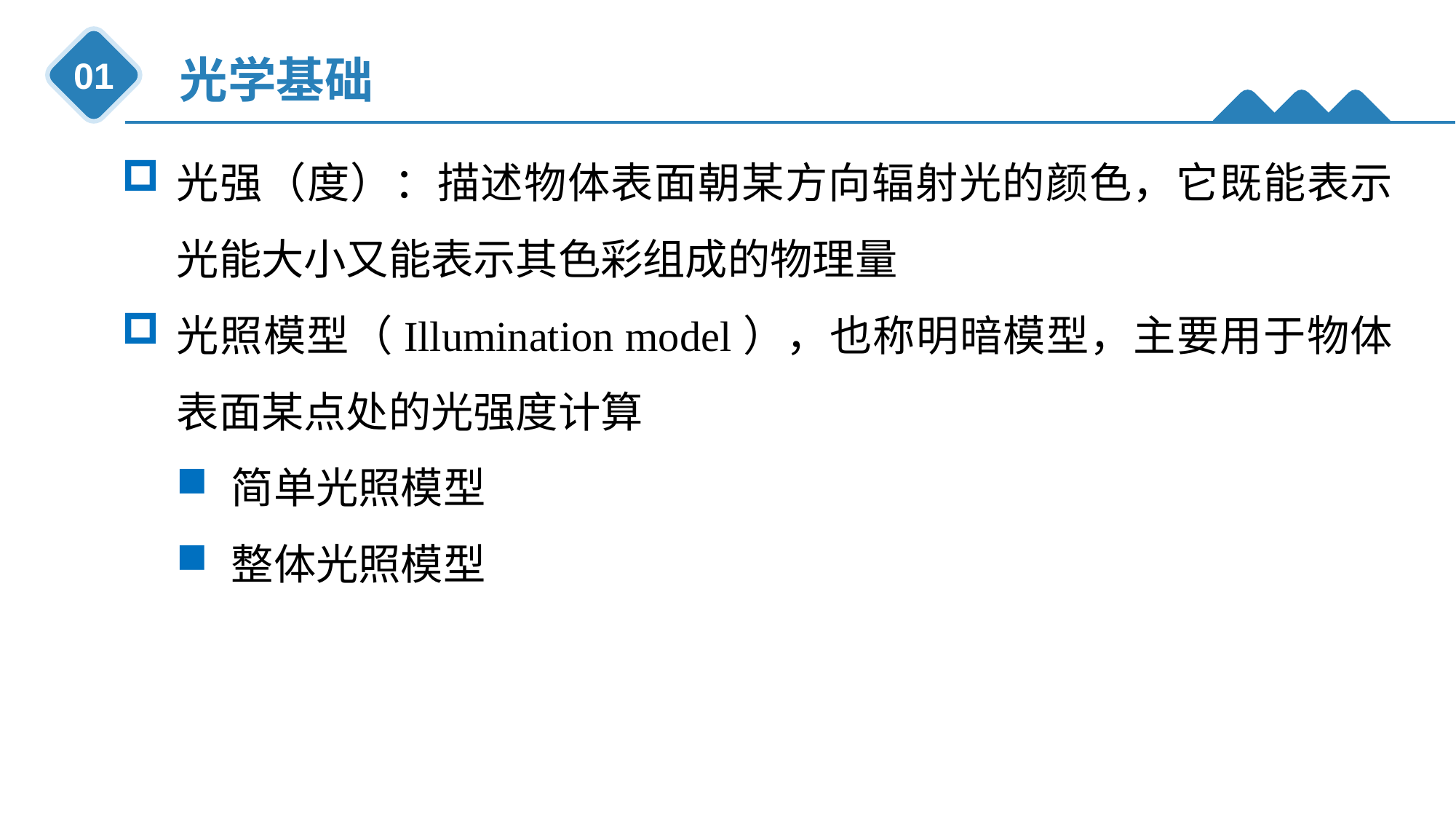

光学基础
01

光强（度）：描述物体表面朝某方向辐射光的颜色，它既能表示光能大小又能表示其色彩组成的物理量
光照模型（Illumination model），也称明暗模型，主要用于物体表面某点处的光强度计算
简单光照模型
整体光照模型